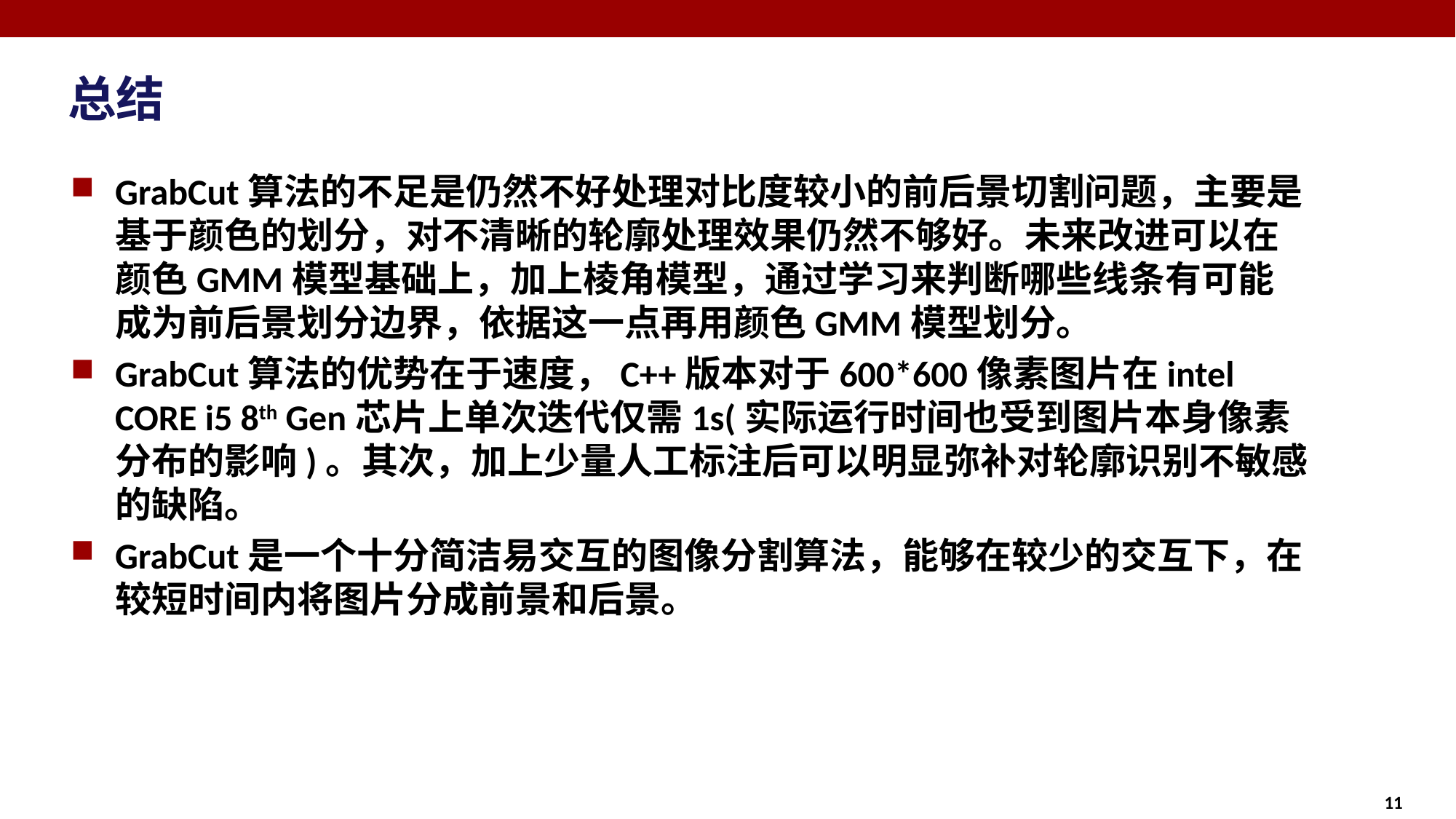

# 总结
GrabCut算法的不足是仍然不好处理对比度较小的前后景切割问题，主要是基于颜色的划分，对不清晰的轮廓处理效果仍然不够好。未来改进可以在颜色GMM模型基础上，加上棱角模型，通过学习来判断哪些线条有可能成为前后景划分边界，依据这一点再用颜色GMM模型划分。
GrabCut算法的优势在于速度，C++版本对于600*600像素图片在intel CORE i5 8th Gen芯片上单次迭代仅需1s(实际运行时间也受到图片本身像素分布的影响)。其次，加上少量人工标注后可以明显弥补对轮廓识别不敏感的缺陷。
GrabCut是一个十分简洁易交互的图像分割算法，能够在较少的交互下，在较短时间内将图片分成前景和后景。